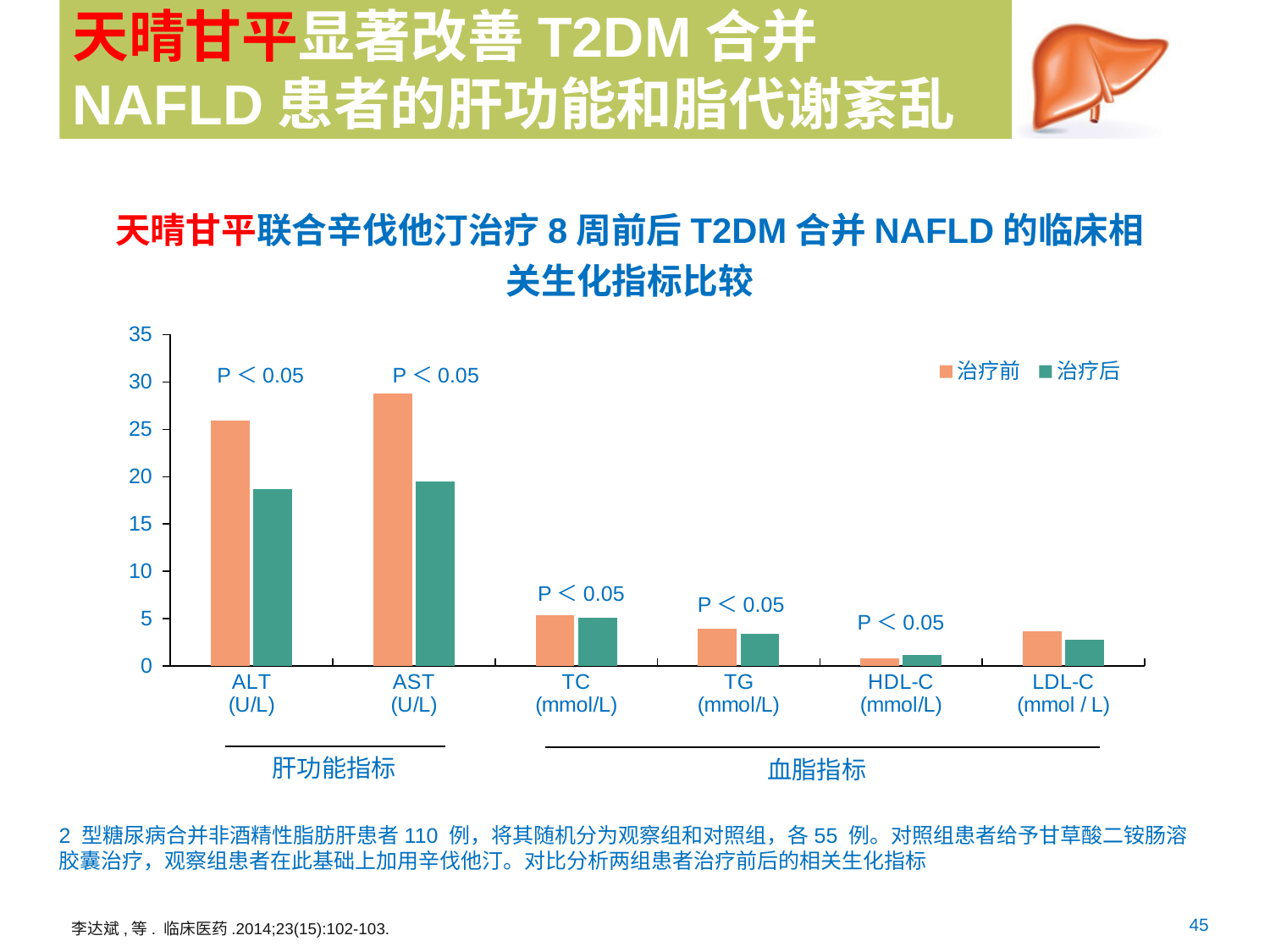

# 天晴甘平显著改善T2DM合并NAFLD患者的肝功能和脂代谢紊乱
天晴甘平联合辛伐他汀治疗8周前后T2DM合并NAFLD的临床相关生化指标比较

### Chart

| Category | 治疗前 | 治疗后 |
|---|---|---|
| ALT
(U/L) | 25.91 | 18.7 |
| AST
(U/L) | 28.79 | 19.52 |
| TC
(mmol/L) | 5.38 | 5.06 |
| TG
(mmol/L) | 3.91 | 3.4 |
| HDL-C
(mmol/L) | 0.84 | 1.21 |
| LDL-C
(mmol / L) | 3.66 | 2.78 |
P＜0.05
P＜0.05
P＜0.05
P＜0.05
P＜0.05
肝功能指标
血脂指标
2 型糖尿病合并非酒精性脂肪肝患者110 例，将其随机分为观察组和对照组，各55 例。对照组患者给予甘草酸二铵肠溶胶囊治疗，观察组患者在此基础上加用辛伐他汀。对比分析两组患者治疗前后的相关生化指标
45
李达斌,等. 临床医药.2014;23(15):102-103.